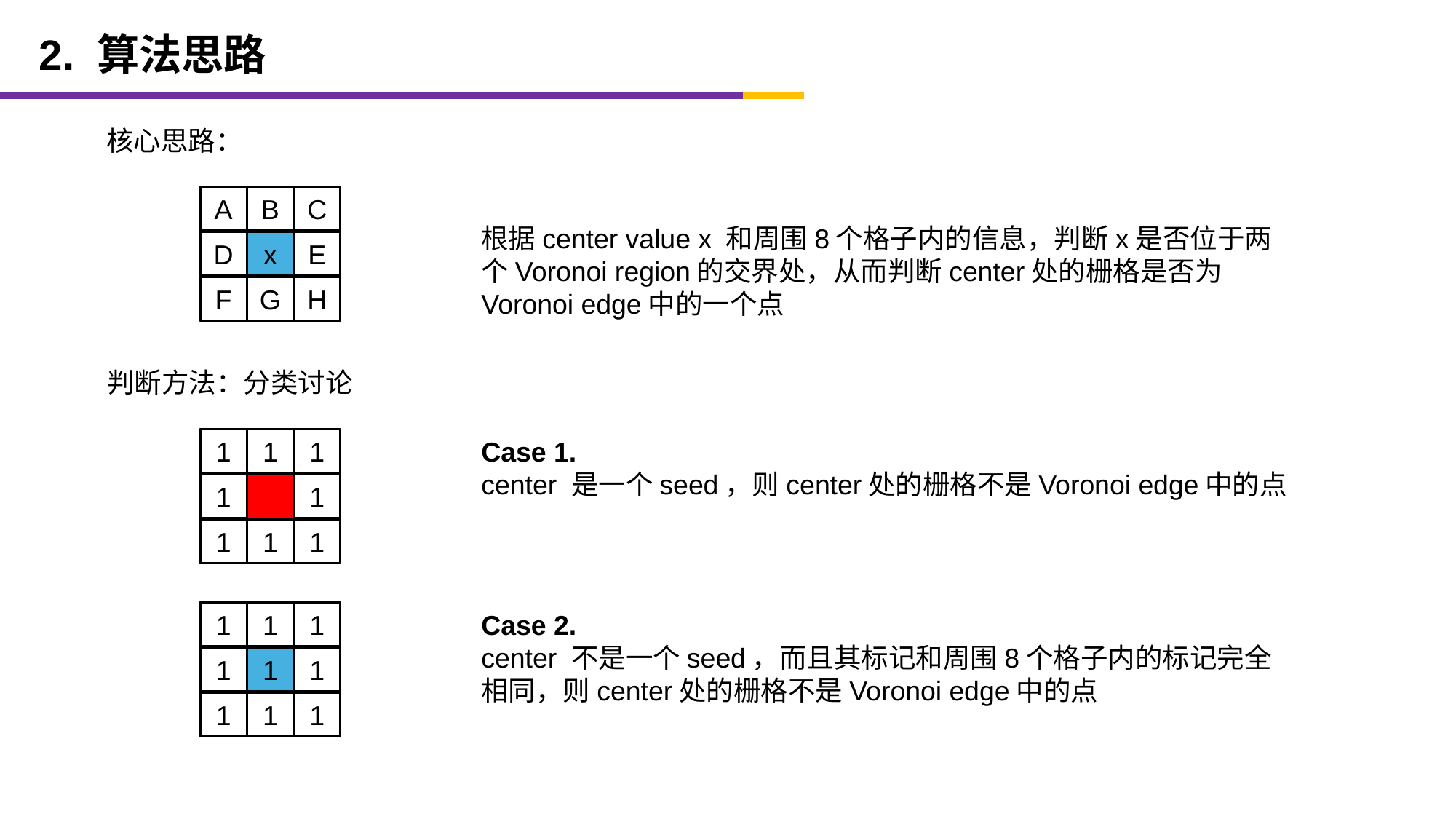

2. 算法思路
核心思路：
B
C
A
根据center value x 和周围8个格子内的信息，判断x是否位于两个Voronoi region的交界处，从而判断center处的栅格是否为Voronoi edge中的一个点
x
E
D
G
H
F
判断方法：分类讨论
1
1
Case 1.
center 是一个seed，则center处的栅格不是Voronoi edge中的点
1

1
1
1
1
1
1
1
Case 2.
center 不是一个seed，而且其标记和周围8个格子内的标记完全相同，则center处的栅格不是Voronoi edge中的点
1
1
1
1
1
1
1